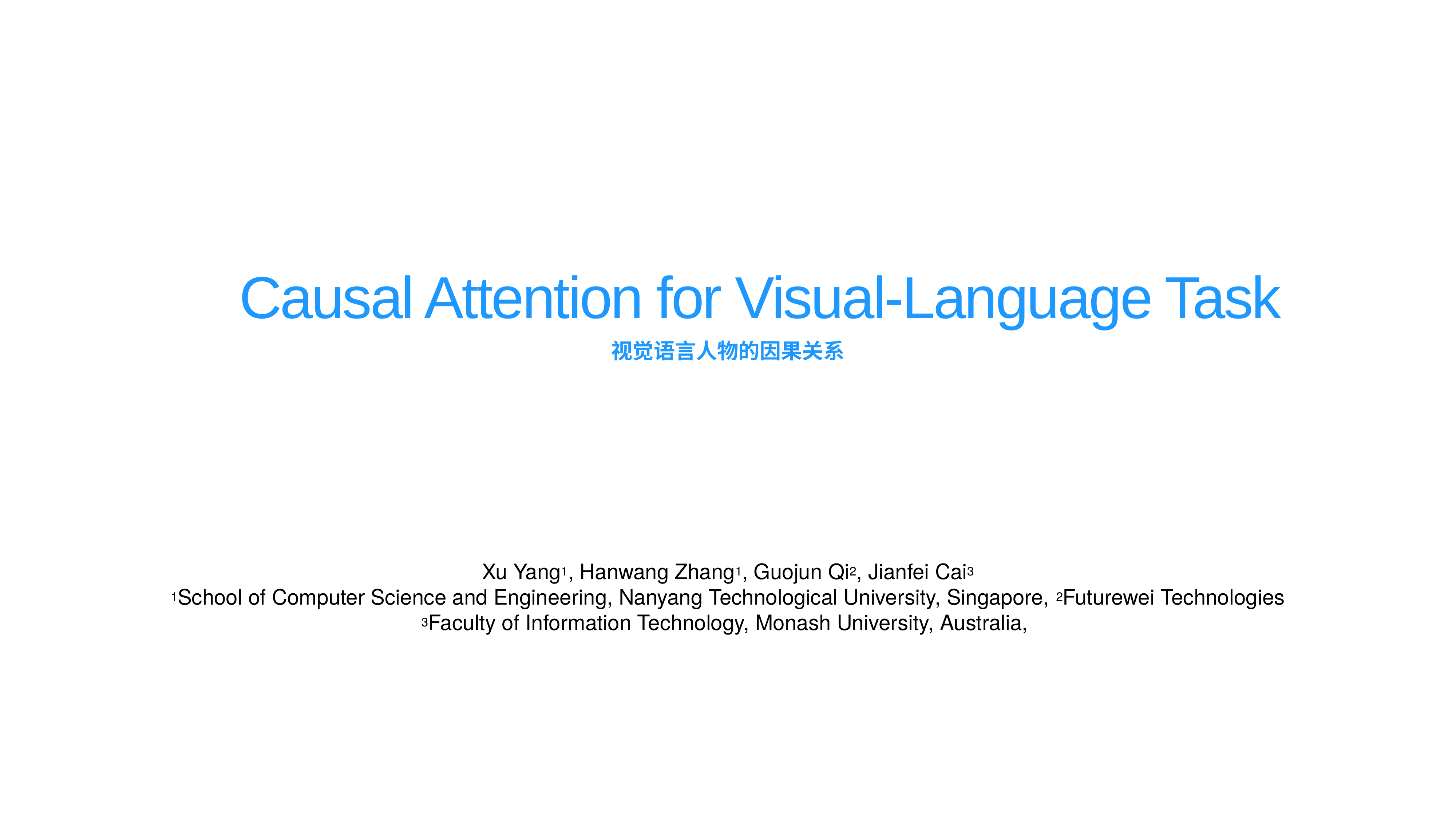

# Causal Attention for Visual-Language Task
视觉语言人物的因果关系
Xu Yang1, Hanwang Zhang1, Guojun Qi2, Jianfei Cai3
1School of Computer Science and Engineering, Nanyang Technological University, Singapore, 2Futurewei Technologies
3Faculty of Information Technology, Monash University, Australia,